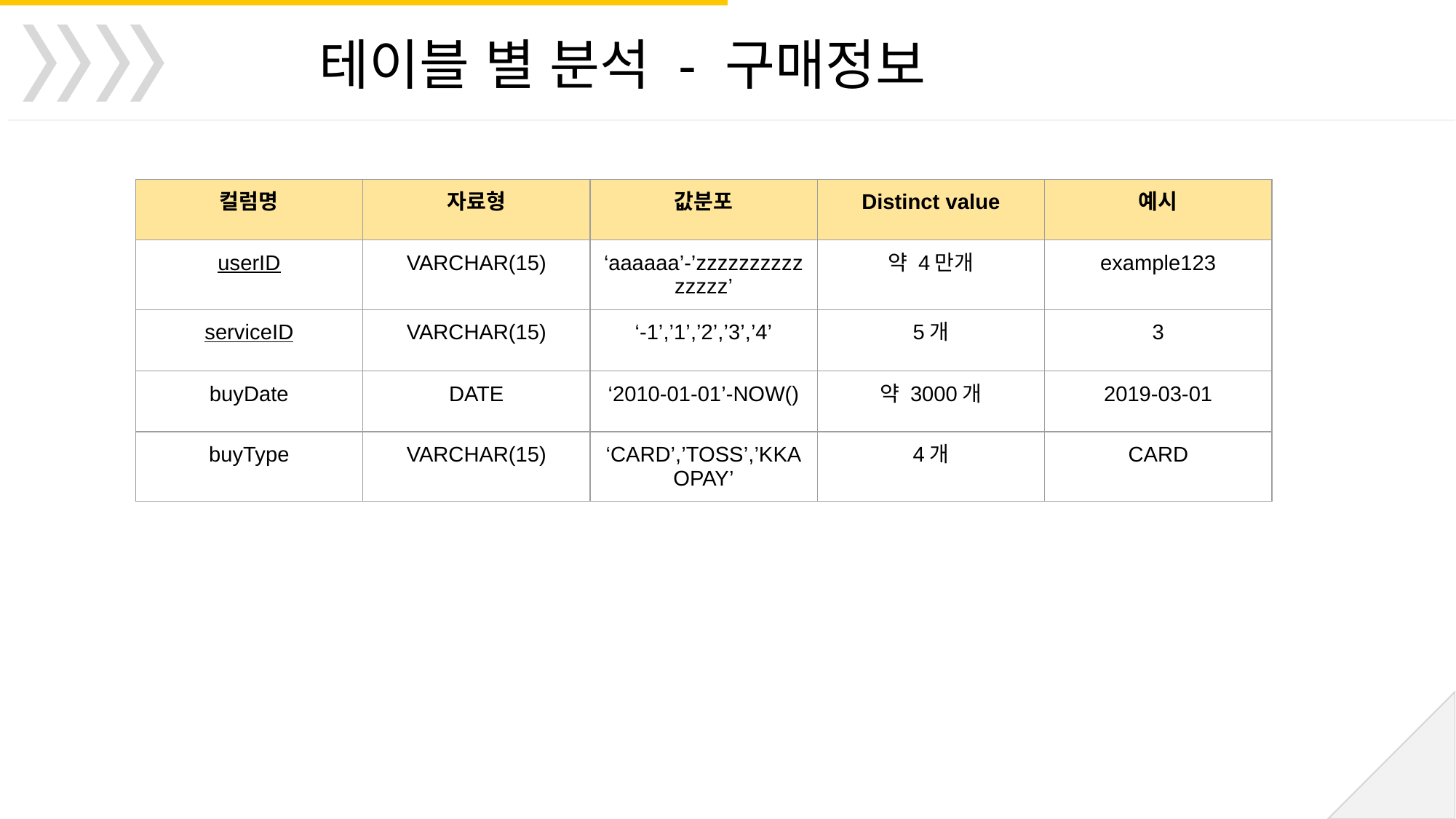

테이블 별 분석 - 구매정보

| 컬럼명 | 자료형 | 값분포 | Distinct value | 예시 |
| --- | --- | --- | --- | --- |
| userID | VARCHAR(15) | ‘aaaaaa’-’zzzzzzzzzzzzzzz’ | 약 4만개 | example123 |
| serviceID | VARCHAR(15) | ‘-1’,’1’,’2’,’3’,’4’ | 5개 | 3 |
| buyDate | DATE | ‘2010-01-01’-NOW() | 약 3000개 | 2019-03-01 |
| buyType | VARCHAR(15) | ‘CARD’,’TOSS’,’KKAOPAY’ | 4개 | CARD |